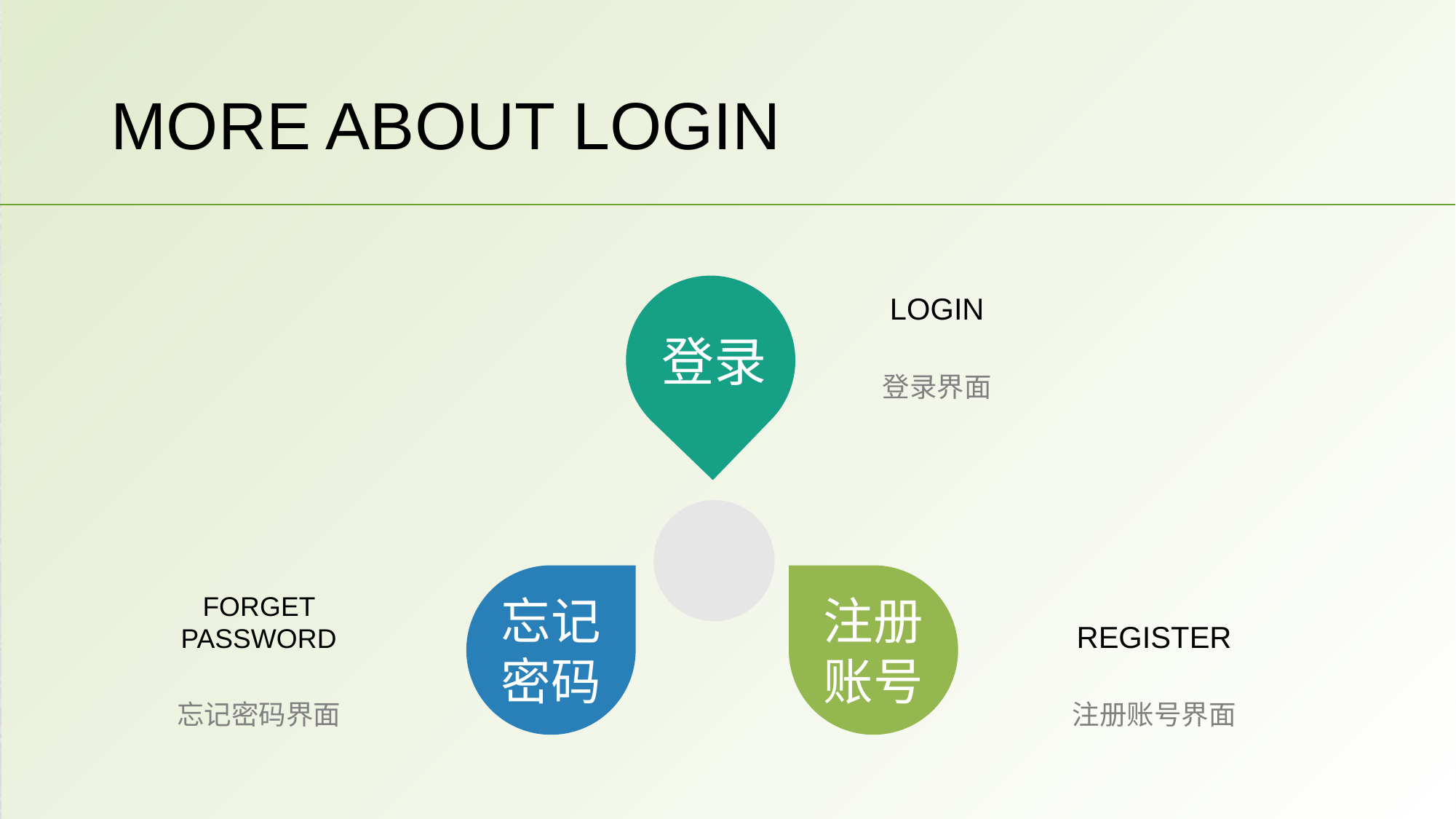

# MORE ABOUT LOGIN
LOGIN

登录

登录界面

FORGET PASSWORD
忘记密码
注册账号
REGISTER

忘记密码界面

注册账号界面